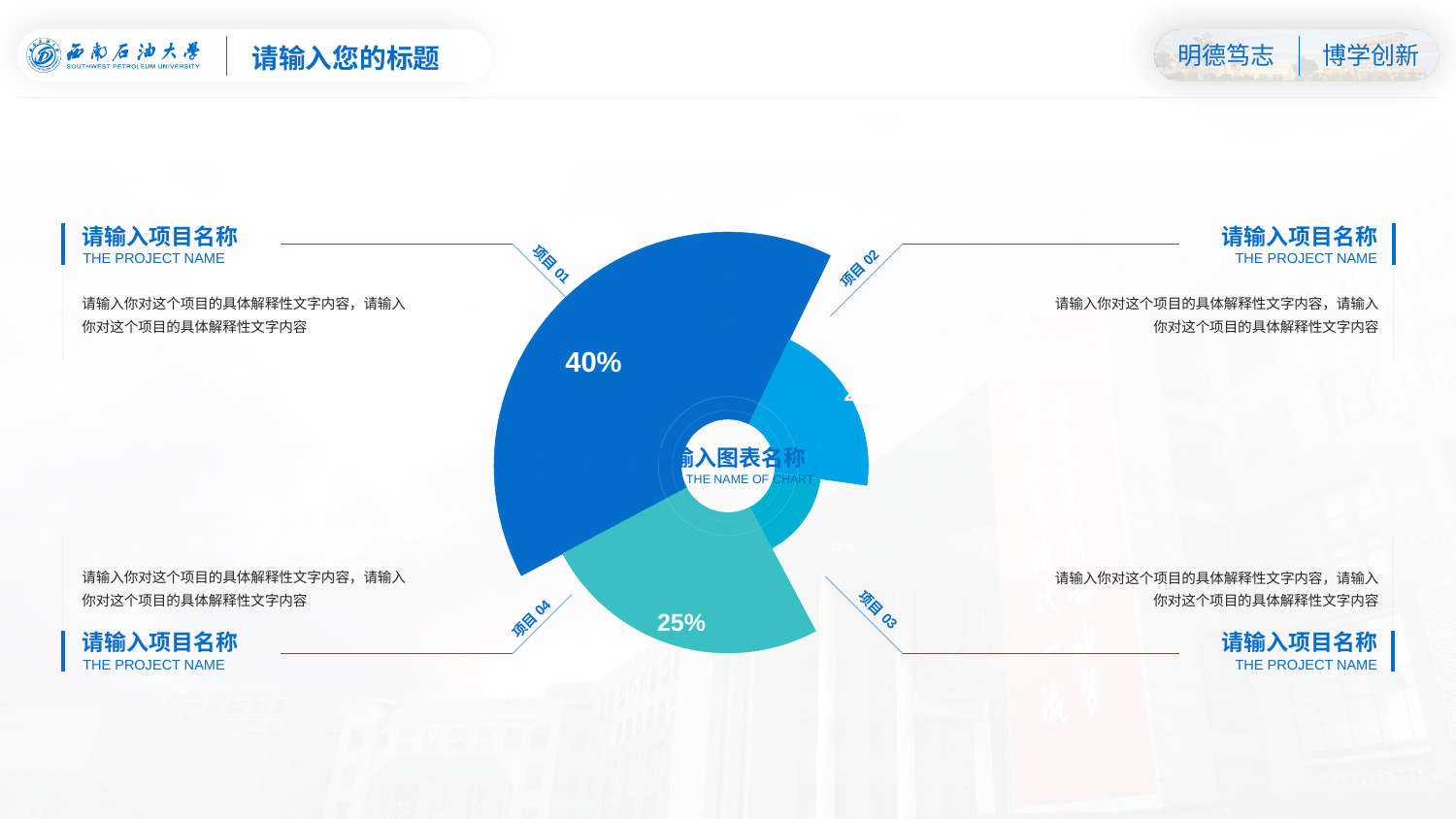

请输入您的标题

### Chart

| Category | 销售额 | 列1 | 列2 | 列3 |
|---|---|---|---|---|
| 项目01 | 0.4 | 0.4 | 0.4 | 0.4 |
| 项目02 | 0.2 | 0.2 | 0.2 | 0.2 |
| 项目03 | 0.15 | 0.15 | 0.15 | 0.15 |
| 项目04 | 0.25 | 0.25 | 0.25 | 0.25 |
请输入项目名称
请输入项目名称
THE PROJECT NAME
THE PROJECT NAME
项目01
项目02
请输入你对这个项目的具体解释性文字内容，请输入你对这个项目的具体解释性文字内容
请输入你对这个项目的具体解释性文字内容，请输入你对这个项目的具体解释性文字内容
40%
20%

请输入图表名称
ENTER THE NAME OF CHART
15%
请输入你对这个项目的具体解释性文字内容，请输入你对这个项目的具体解释性文字内容
请输入你对这个项目的具体解释性文字内容，请输入你对这个项目的具体解释性文字内容
项目03
25%
项目04
请输入项目名称
请输入项目名称
THE PROJECT NAME
THE PROJECT NAME